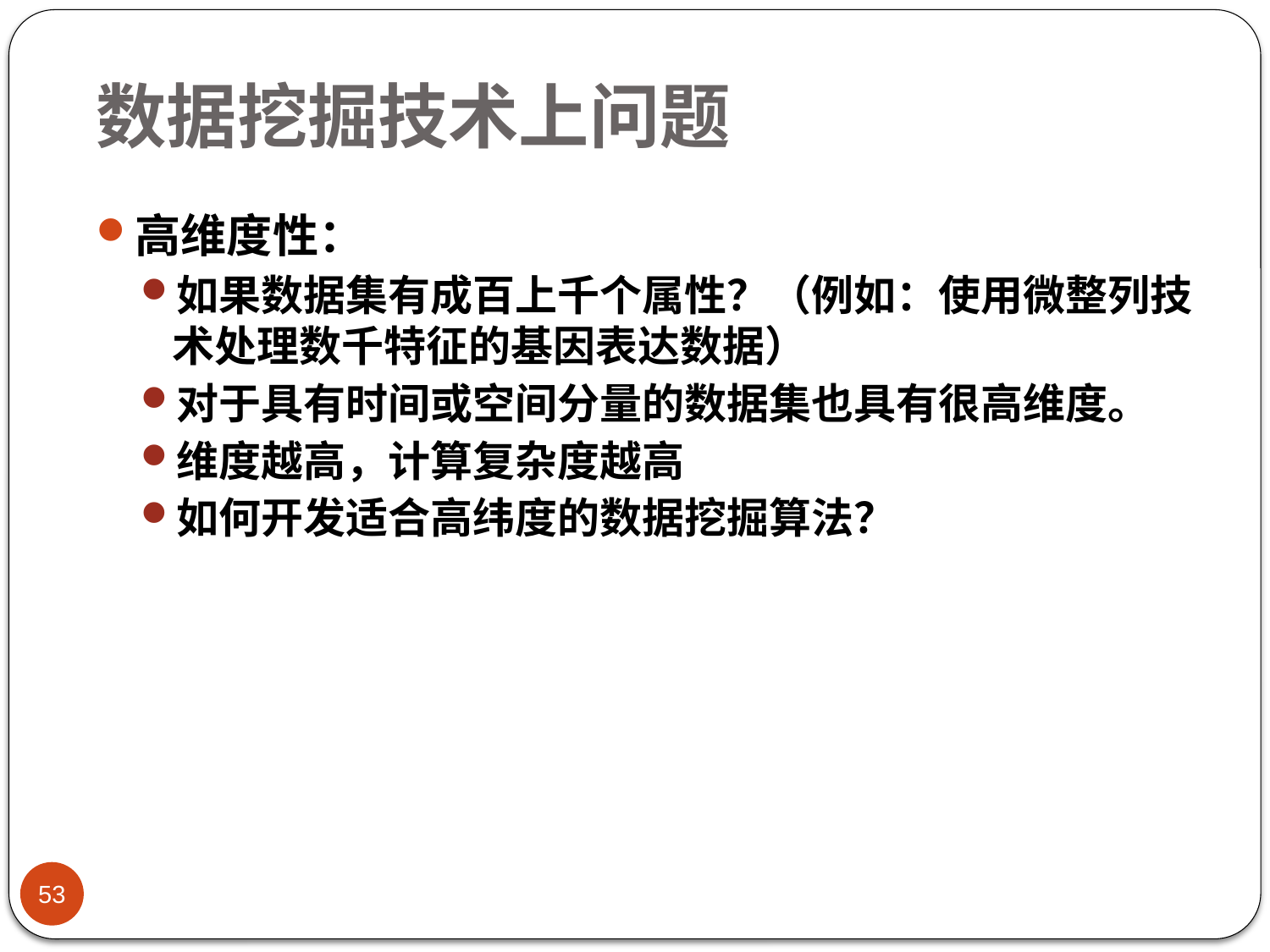

# 数据挖掘技术上问题
高维度性：
如果数据集有成百上千个属性？（例如：使用微整列技术处理数千特征的基因表达数据）
对于具有时间或空间分量的数据集也具有很高维度。
维度越高，计算复杂度越高
如何开发适合高纬度的数据挖掘算法？
53